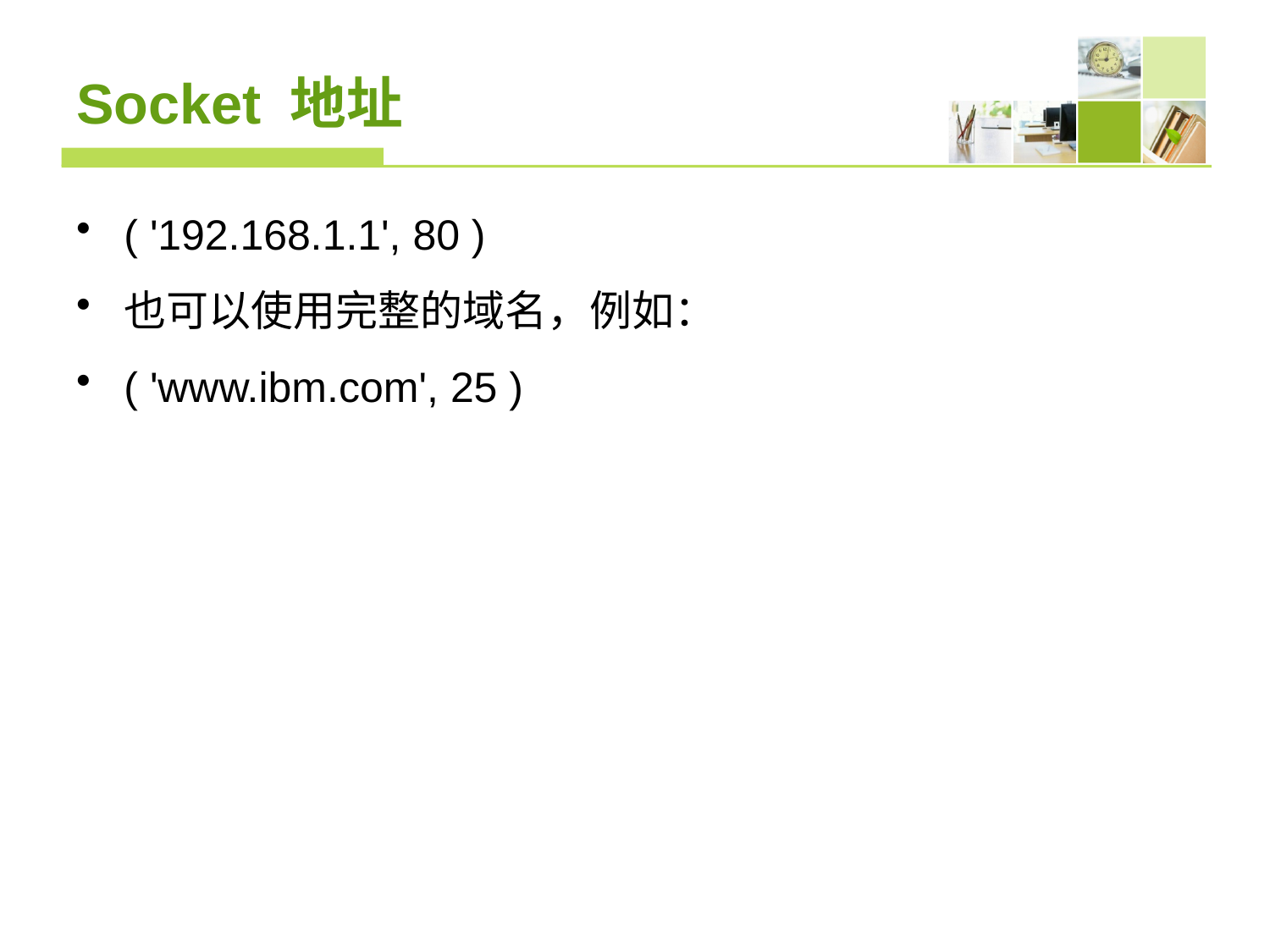

# Socket 地址
( '192.168.1.1', 80 )
也可以使用完整的域名，例如：
( 'www.ibm.com', 25 )